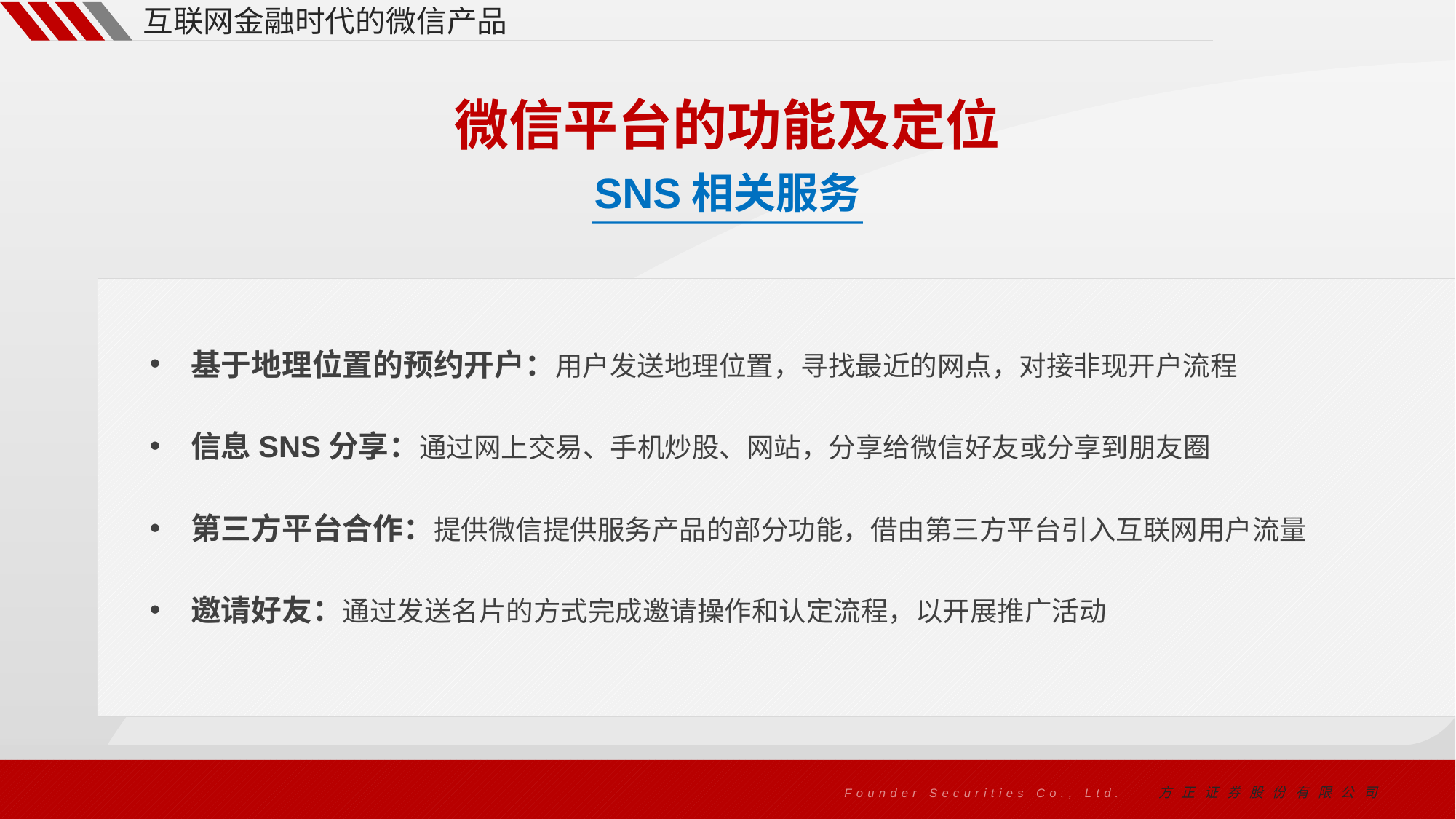

互联网金融时代的微信产品
微信平台的功能及定位
SNS相关服务

基于地理位置的预约开户：用户发送地理位置，寻找最近的网点，对接非现开户流程
信息SNS分享：通过网上交易、手机炒股、网站，分享给微信好友或分享到朋友圈
第三方平台合作：提供微信提供服务产品的部分功能，借由第三方平台引入互联网用户流量
邀请好友：通过发送名片的方式完成邀请操作和认定流程，以开展推广活动